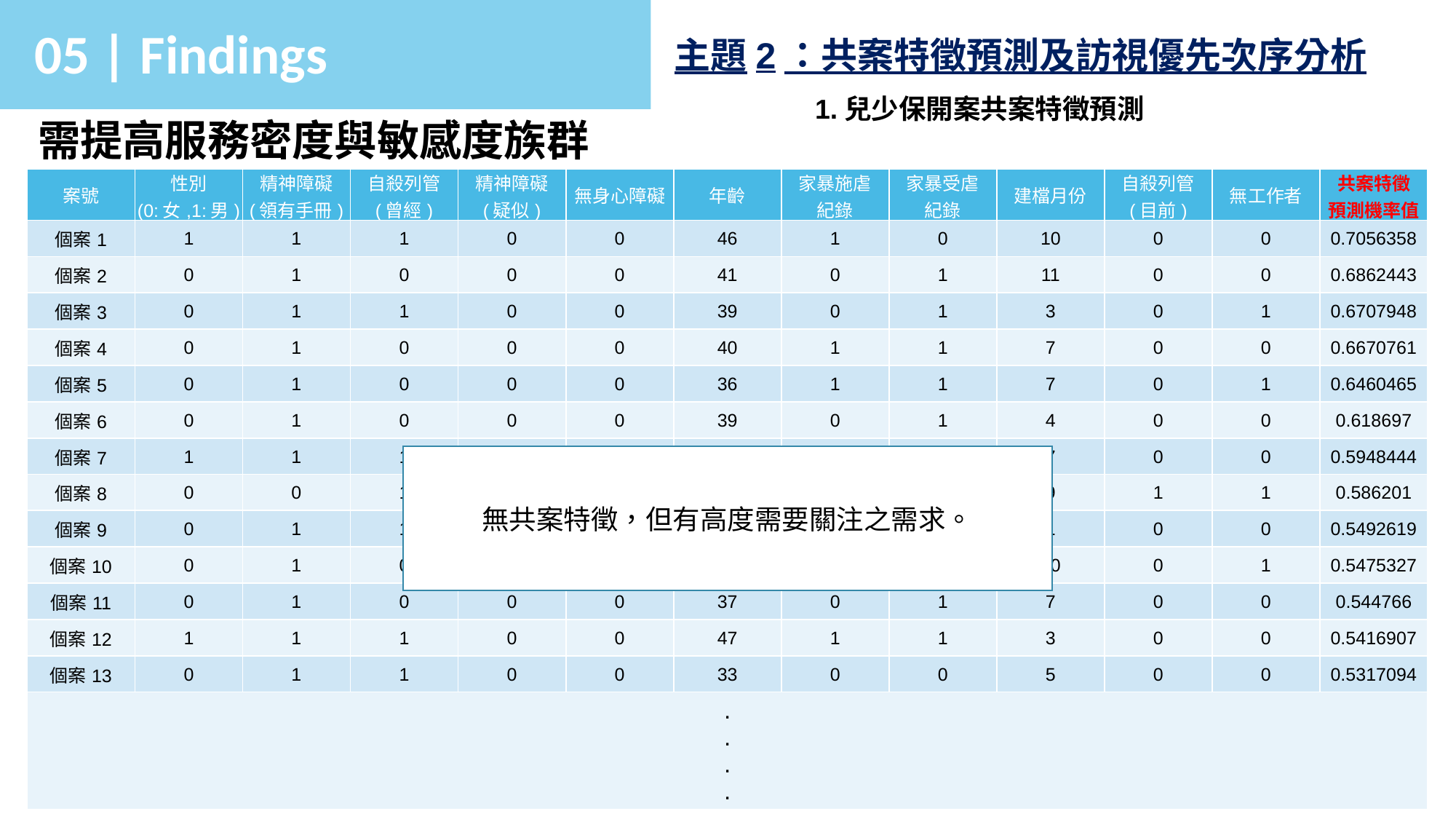

05 | Findings
主題2：共案特徵預測及訪視優先次序分析
1.兒少保開案共案特徵預測
需提高服務密度與敏感度族群
| 案號 | 性別 (0:女,1:男) | 精神障礙 (領有手冊) | 自殺列管 (曾經) | 精神障礙 (疑似) | 無身心障礙 | 年齡 | 家暴施虐 紀錄 | 家暴受虐 紀錄 | 建檔月份 | 自殺列管 (目前) | 無工作者 | 共案特徵 預測機率值 |
| --- | --- | --- | --- | --- | --- | --- | --- | --- | --- | --- | --- | --- |
| 個案1 | 1 | 1 | 1 | 0 | 0 | 46 | 1 | 0 | 10 | 0 | 0 | 0.7056358 |
| 個案2 | 0 | 1 | 0 | 0 | 0 | 41 | 0 | 1 | 11 | 0 | 0 | 0.6862443 |
| 個案3 | 0 | 1 | 1 | 0 | 0 | 39 | 0 | 1 | 3 | 0 | 1 | 0.6707948 |
| 個案4 | 0 | 1 | 0 | 0 | 0 | 40 | 1 | 1 | 7 | 0 | 0 | 0.6670761 |
| 個案5 | 0 | 1 | 0 | 0 | 0 | 36 | 1 | 1 | 7 | 0 | 1 | 0.6460465 |
| 個案6 | 0 | 1 | 0 | 0 | 0 | 39 | 0 | 1 | 4 | 0 | 0 | 0.618697 |
| 個案7 | 1 | 1 | 1 | 0 | 0 | 47 | 1 | 1 | 7 | 0 | 0 | 0.5948444 |
| 個案8 | 0 | 0 | 1 | 1 | 0 | 40 | 1 | 1 | 9 | 1 | 1 | 0.586201 |
| 個案9 | 0 | 1 | 1 | 0 | 0 | 35 | 1 | 0 | 1 | 0 | 0 | 0.5492619 |
| 個案10 | 0 | 1 | 0 | 0 | 0 | 38 | 1 | 1 | 10 | 0 | 1 | 0.5475327 |
| 個案11 | 0 | 1 | 0 | 0 | 0 | 37 | 0 | 1 | 7 | 0 | 0 | 0.544766 |
| 個案12 | 1 | 1 | 1 | 0 | 0 | 47 | 1 | 1 | 3 | 0 | 0 | 0.5416907 |
| 個案13 | 0 | 1 | 1 | 0 | 0 | 33 | 0 | 0 | 5 | 0 | 0 | 0.5317094 |
| . . . . |  |  |  |  |  |  |  |  |  |  |  |  |
無共案特徵，但有高度需要關注之需求。